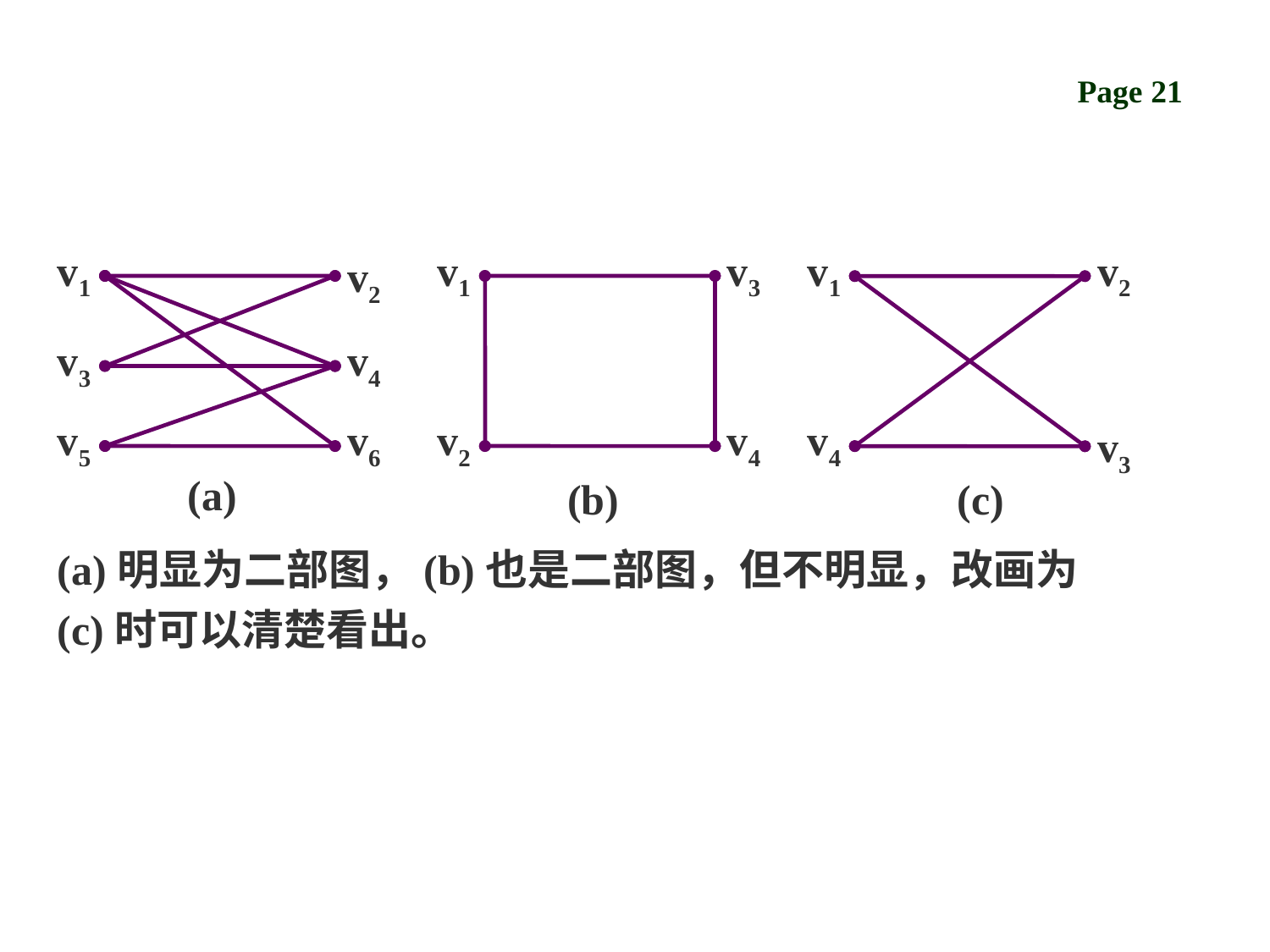

v1
v2

v3
v4

v5
v6

v1
v3

v2
v4

v1
v2

v4
v3

(a)
(b)
(c)
(a)明显为二部图，(b)也是二部图，但不明显，改画为(c)时可以清楚看出。